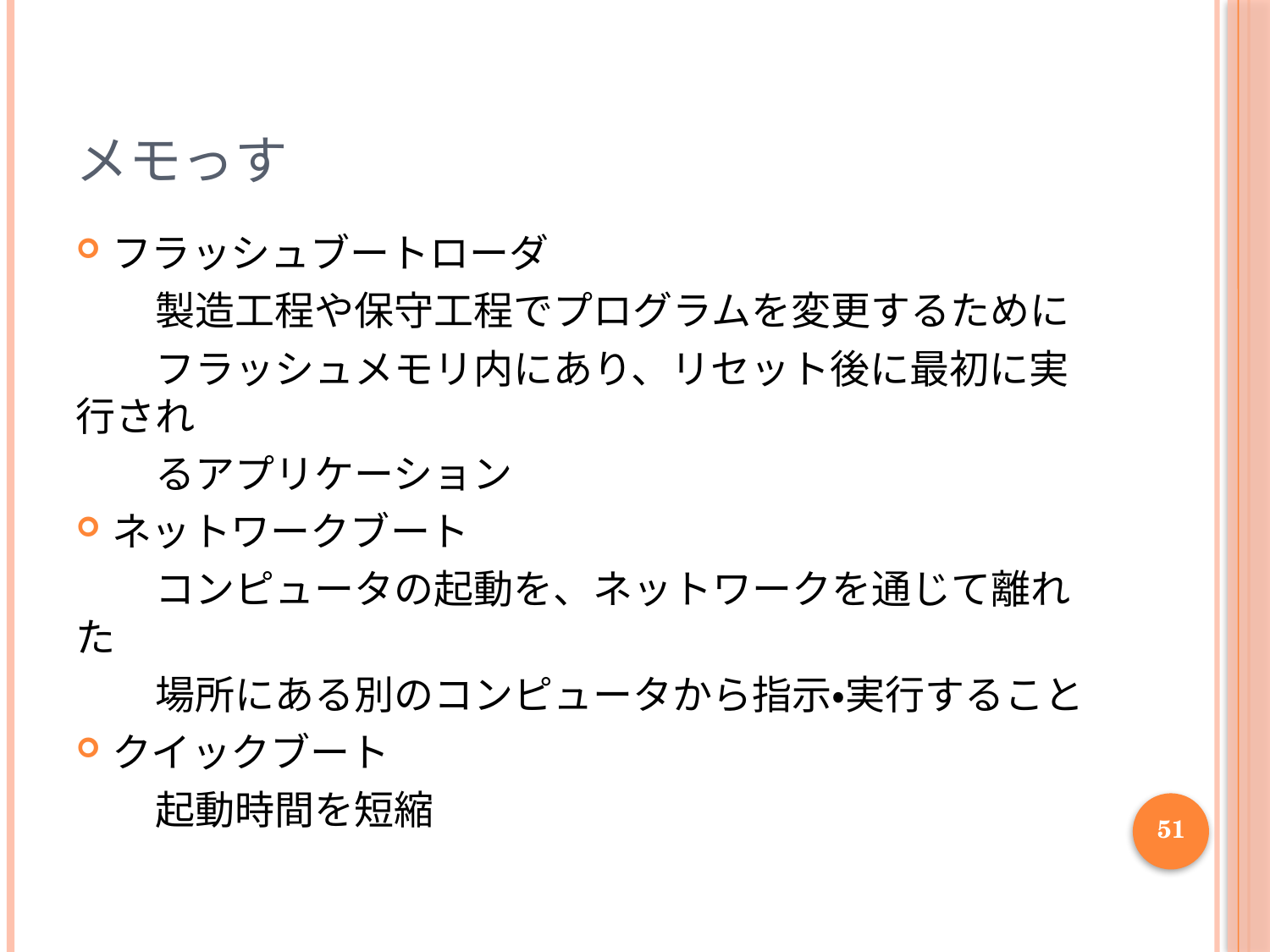

# メモっす
フラッシュブートローダ
　　製造工程や保守工程でプログラムを変更するために
　　フラッシュメモリ内にあり、リセット後に最初に実行され
　　るアプリケーション
ネットワークブート
　　コンピュータの起動を、ネットワークを通じて離れた
　　場所にある別のコンピュータから指示・実行すること
クイックブート
　　起動時間を短縮

51